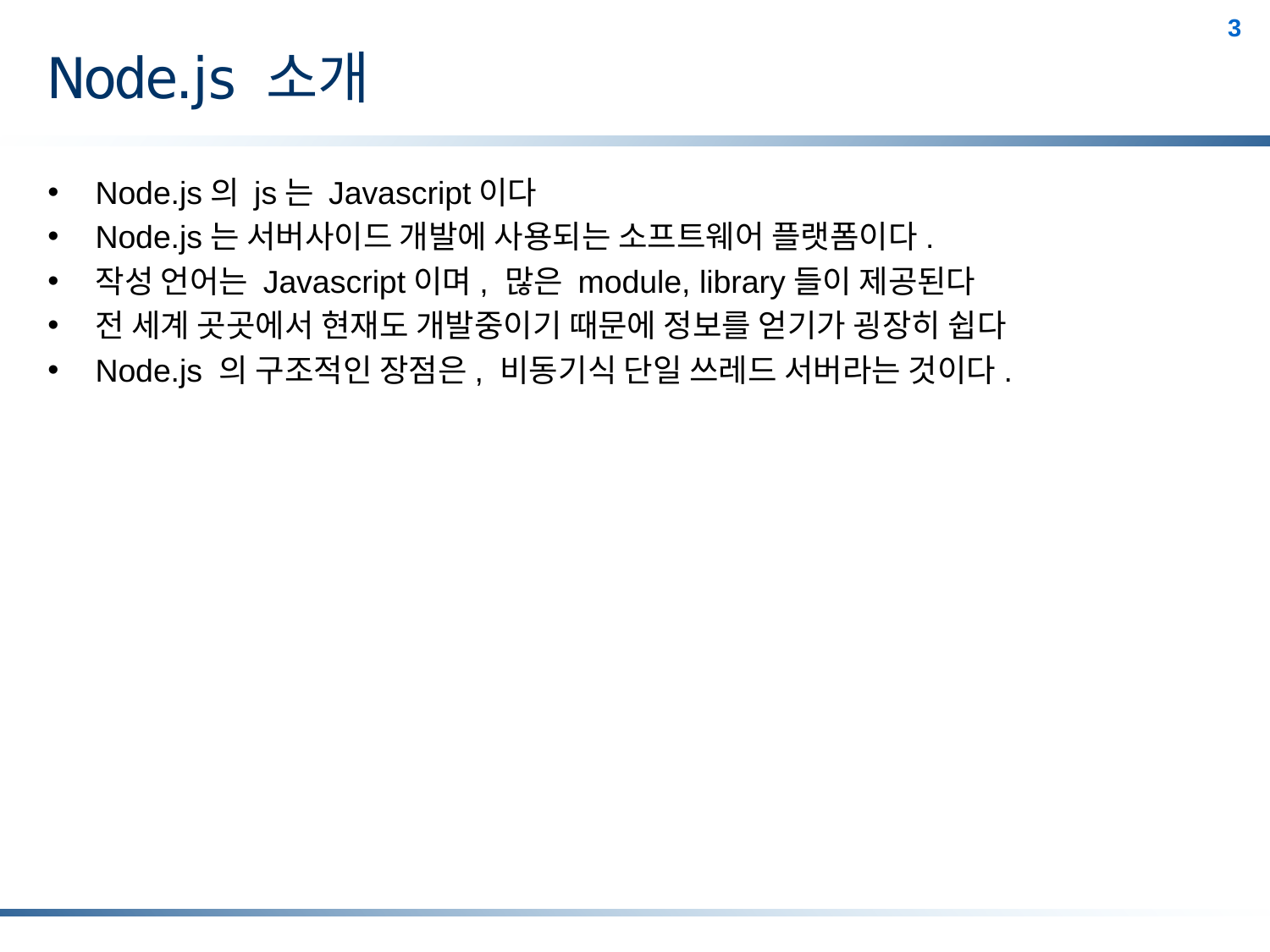

# Node.js 소개
Node.js의 js는 Javascript이다
Node.js는 서버사이드 개발에 사용되는 소프트웨어 플랫폼이다.
작성 언어는 Javascript이며, 많은 module, library들이 제공된다
전 세계 곳곳에서 현재도 개발중이기 때문에 정보를 얻기가 굉장히 쉽다
Node.js 의 구조적인 장점은, 비동기식 단일 쓰레드 서버라는 것이다.